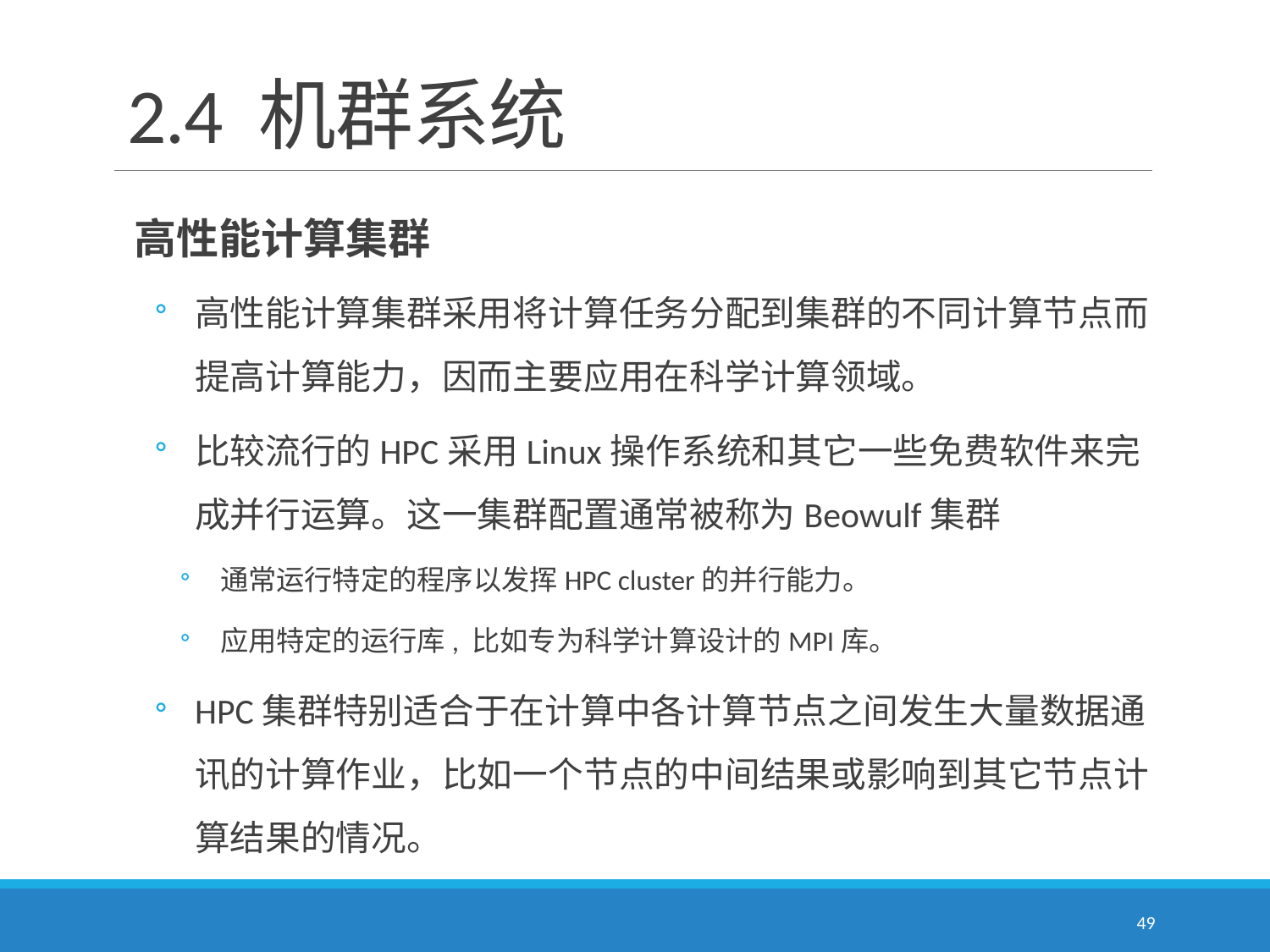

# 2.4 机群系统
 高性能计算集群
高性能计算集群采用将计算任务分配到集群的不同计算节点而提高计算能力，因而主要应用在科学计算领域。
比较流行的HPC采用Linux操作系统和其它一些免费软件来完成并行运算。这一集群配置通常被称为Beowulf集群
通常运行特定的程序以发挥HPC cluster的并行能力。
应用特定的运行库, 比如专为科学计算设计的MPI库。
HPC集群特别适合于在计算中各计算节点之间发生大量数据通讯的计算作业，比如一个节点的中间结果或影响到其它节点计算结果的情况。
49